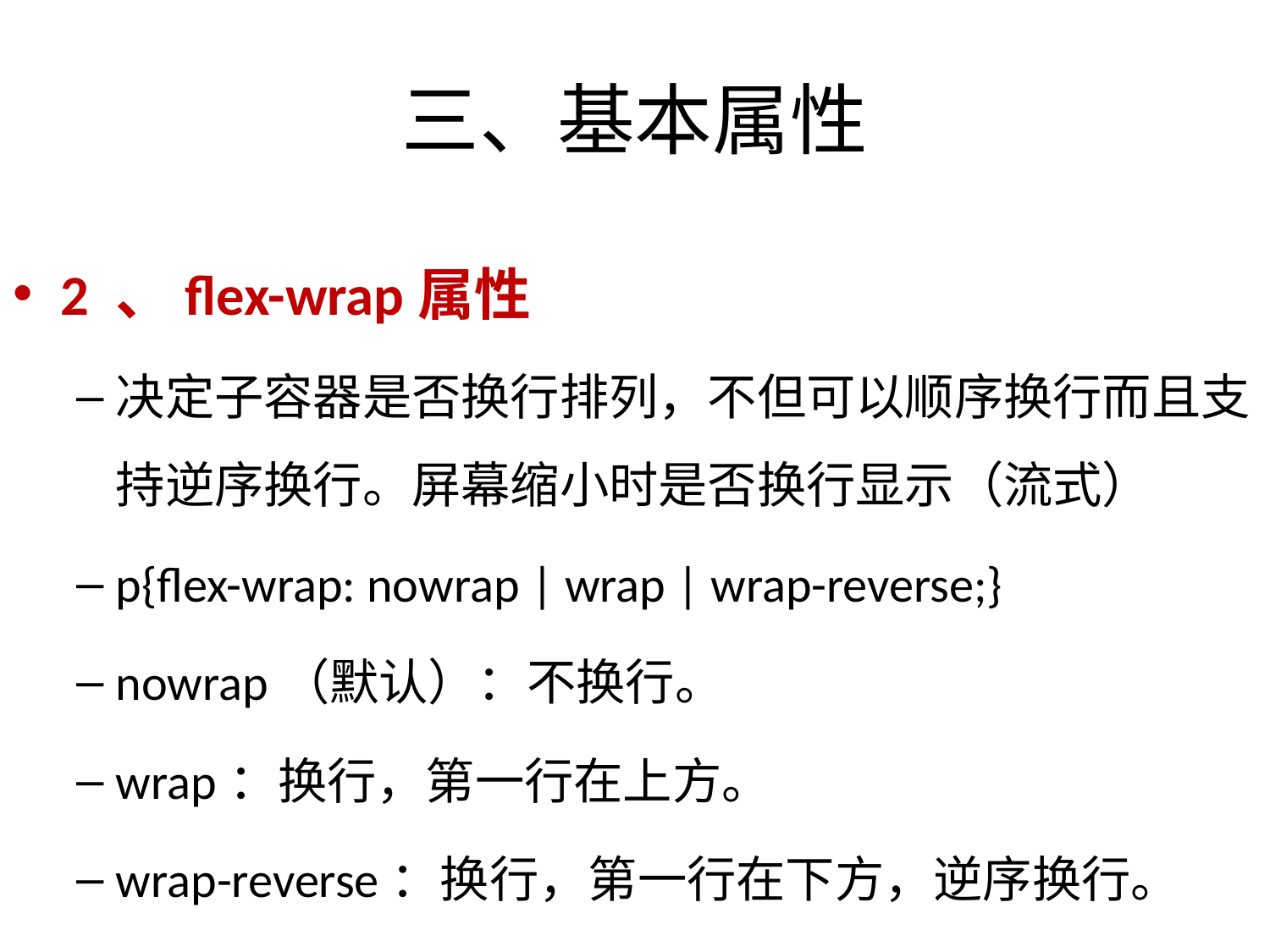

# 三、基本属性
2 、flex-wrap属性
决定子容器是否换行排列，不但可以顺序换行而且支持逆序换行。屏幕缩小时是否换行显示（流式）
p{flex-wrap: nowrap | wrap | wrap-reverse;}
nowrap（默认）：不换行。
wrap：换行，第一行在上方。
wrap-reverse：换行，第一行在下方，逆序换行。